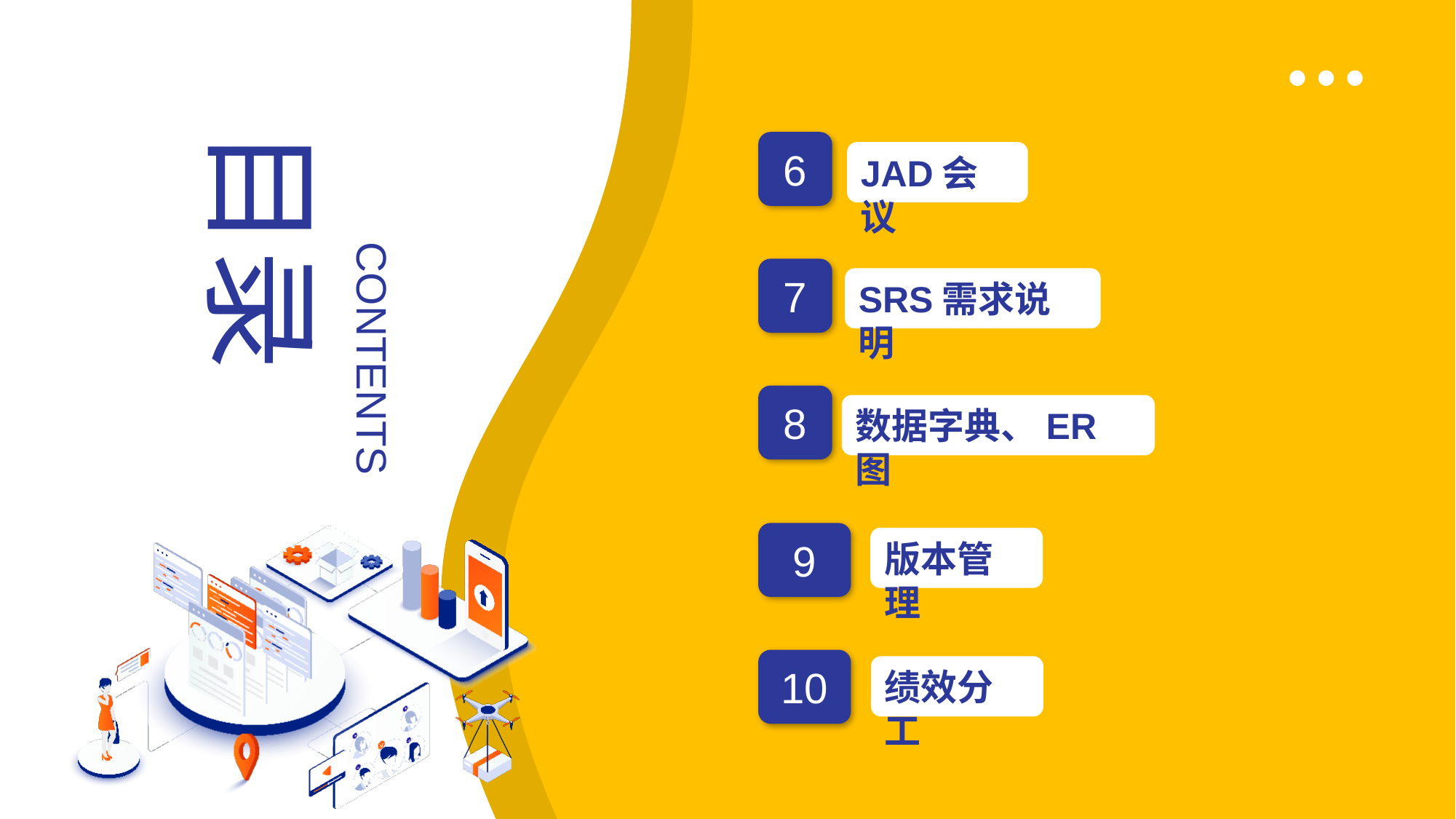

目录
CONTENTS
6
JAD会议
7
SRS需求说明
8
数据字典、ER图
9
版本管理
10
绩效分工